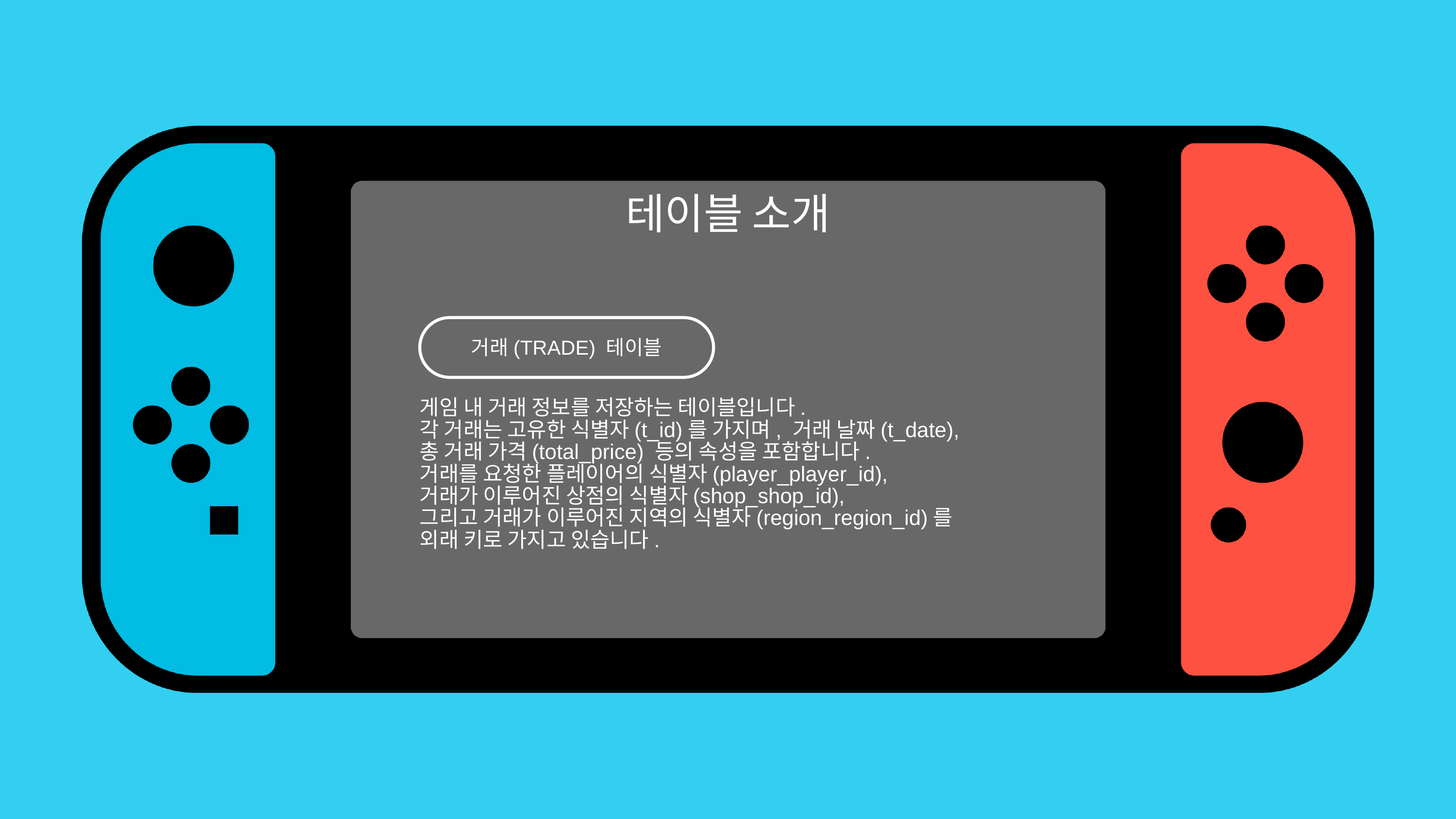

테이블 소개

거래(TRADE) 테이블
게임 내 거래 정보를 저장하는 테이블입니다.
각 거래는 고유한 식별자(t_id)를 가지며, 거래 날짜(t_date),
총 거래 가격(total_price) 등의 속성을 포함합니다.
거래를 요청한 플레이어의 식별자(player_player_id),
거래가 이루어진 상점의 식별자(shop_shop_id),
그리고 거래가 이루어진 지역의 식별자(region_region_id)를
외래 키로 가지고 있습니다.